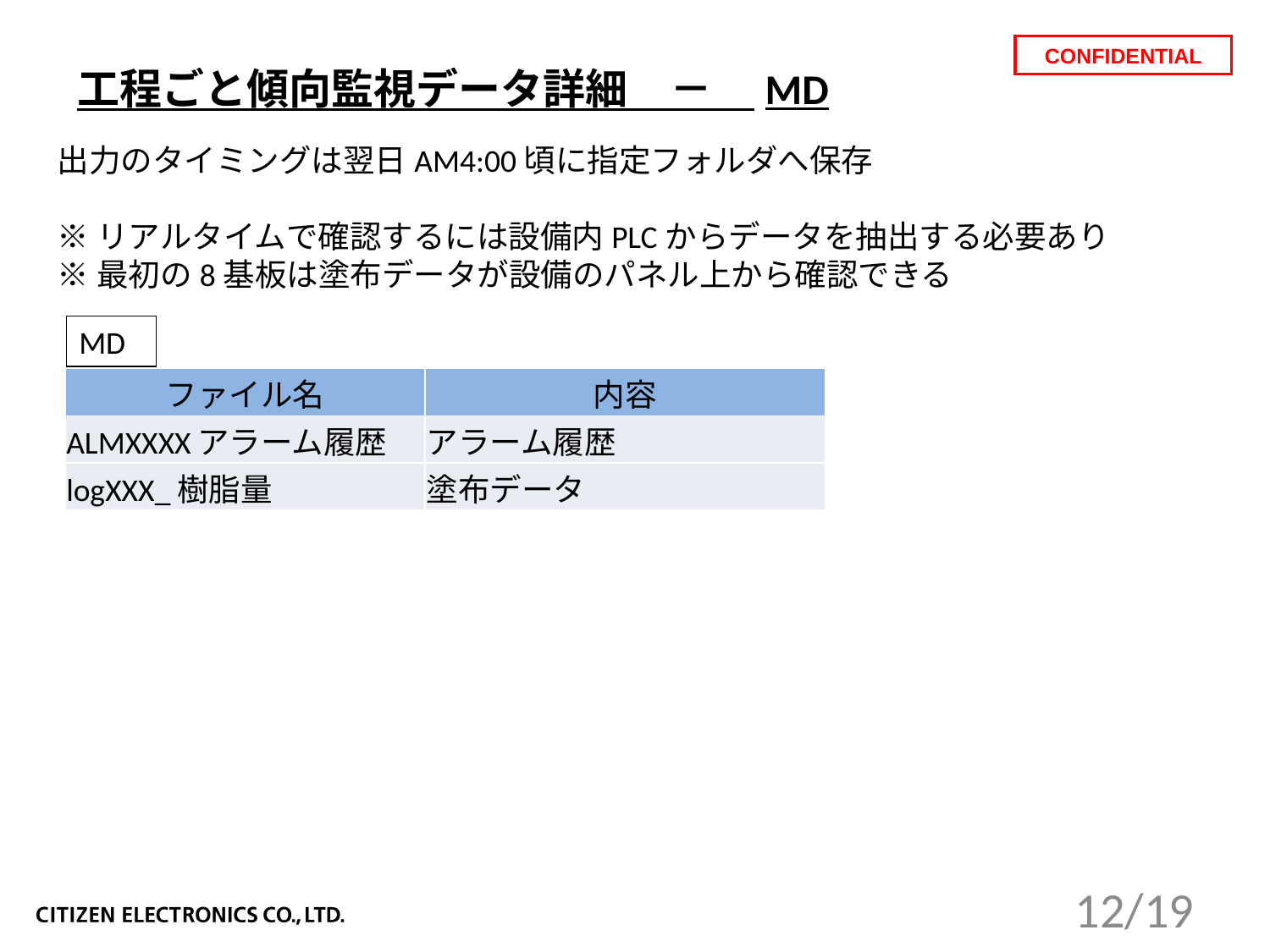

工程ごと傾向監視データ詳細　－　MD
出力のタイミングは翌日AM4:00頃に指定フォルダへ保存

※リアルタイムで確認するには設備内PLCからデータを抽出する必要あり
※最初の8基板は塗布データが設備のパネル上から確認できる
MD
| ファイル名 | 内容 |
| --- | --- |
| ALMXXXXアラーム履歴 | アラーム履歴 |
| logXXX\_樹脂量 | 塗布データ |
12/19